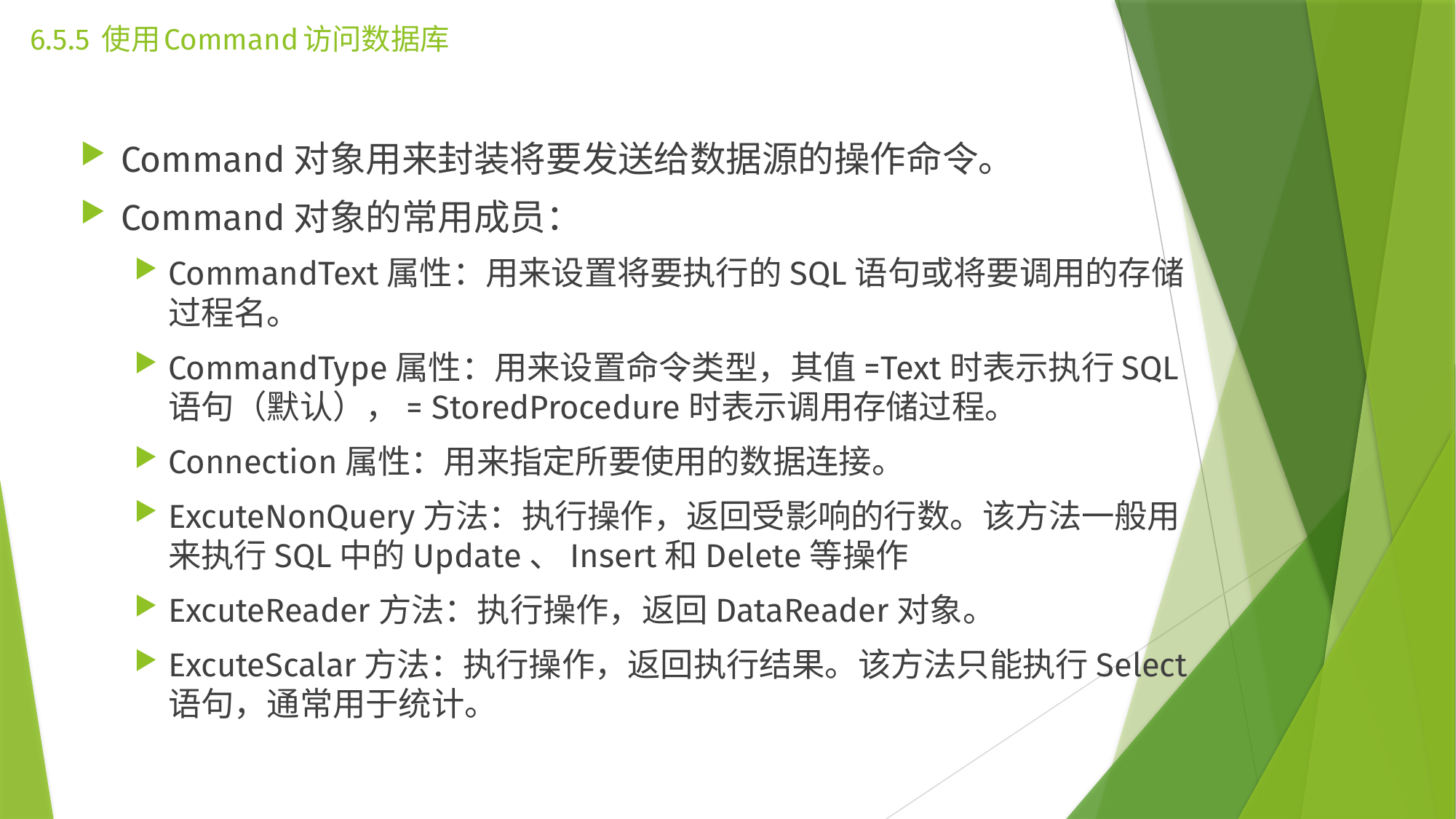

# 6.5.5 使用Command访问数据库
Command对象用来封装将要发送给数据源的操作命令。
Command对象的常用成员：
CommandText属性：用来设置将要执行的SQL语句或将要调用的存储过程名。
CommandType属性：用来设置命令类型，其值=Text时表示执行SQL语句（默认），= StoredProcedure时表示调用存储过程。
Connection属性：用来指定所要使用的数据连接。
ExcuteNonQuery方法：执行操作，返回受影响的行数。该方法一般用来执行SQL中的Update、Insert和Delete等操作
ExcuteReader方法：执行操作，返回DataReader对象。
ExcuteScalar方法：执行操作，返回执行结果。该方法只能执行Select语句，通常用于统计。